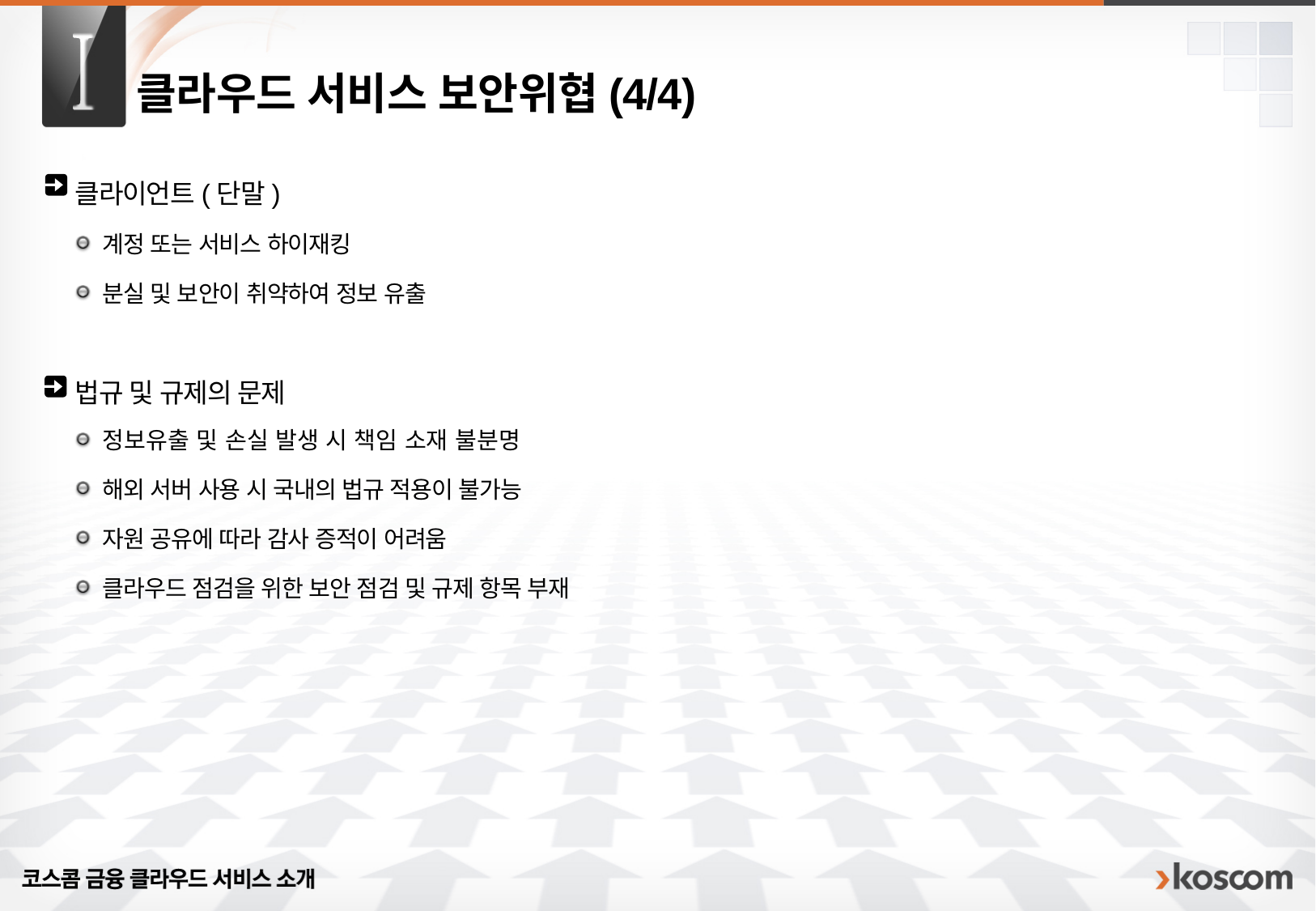

# 클라우드 서비스 보안위협(4/4)
클라이언트(단말)
계정 또는 서비스 하이재킹
분실 및 보안이 취약하여 정보 유출

법규 및 규제의 문제
정보유출 및 손실 발생 시 책임 소재 불분명
해외 서버 사용 시 국내의 법규 적용이 불가능
자원 공유에 따라 감사 증적이 어려움
클라우드 점검을 위한 보안 점검 및 규제 항목 부재